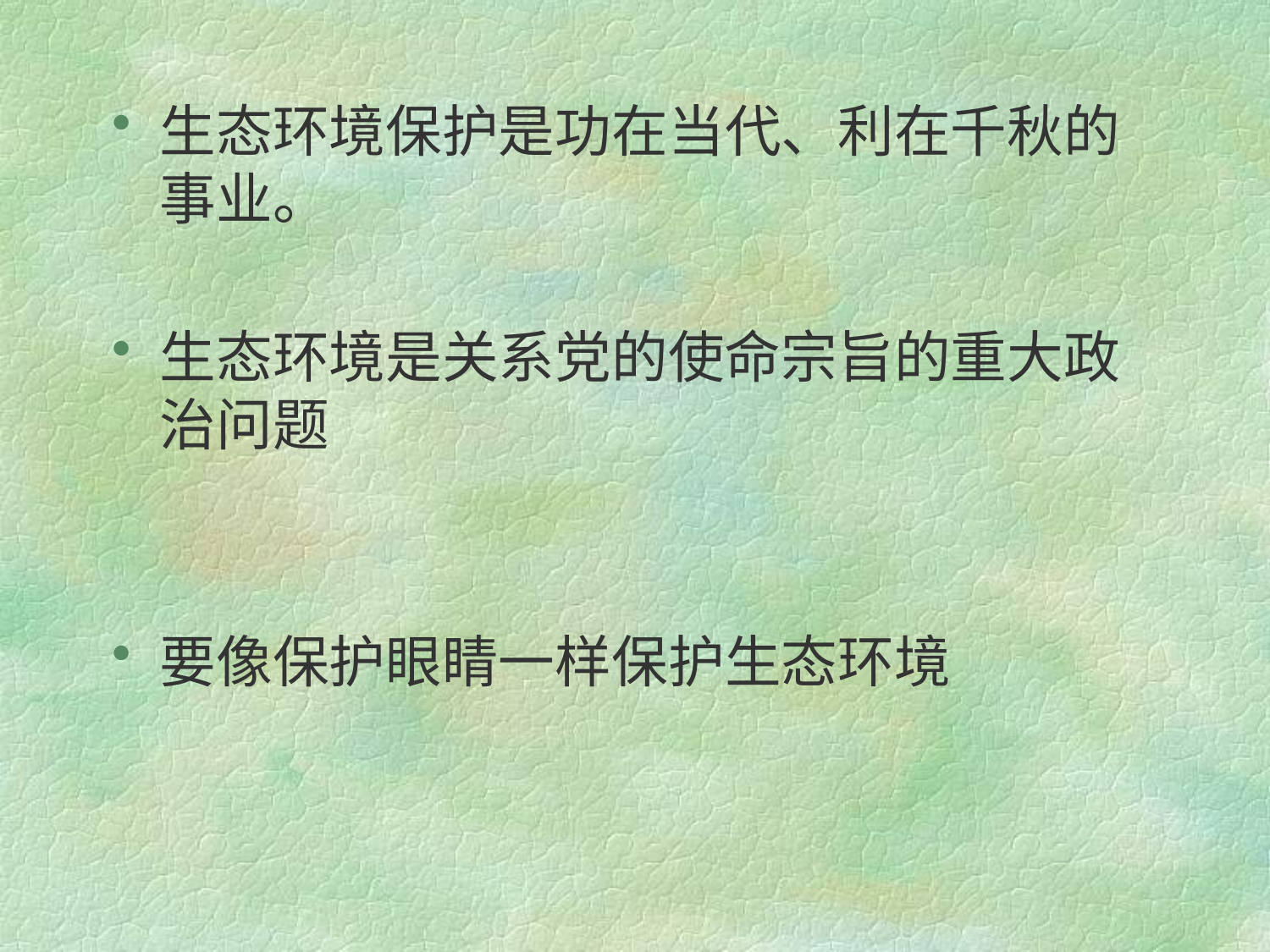

生态环境保护是功在当代、利在千秋的事业。

生态环境是关系党的使命宗旨的重大政治问题

要像保护眼睛一样保护生态环境